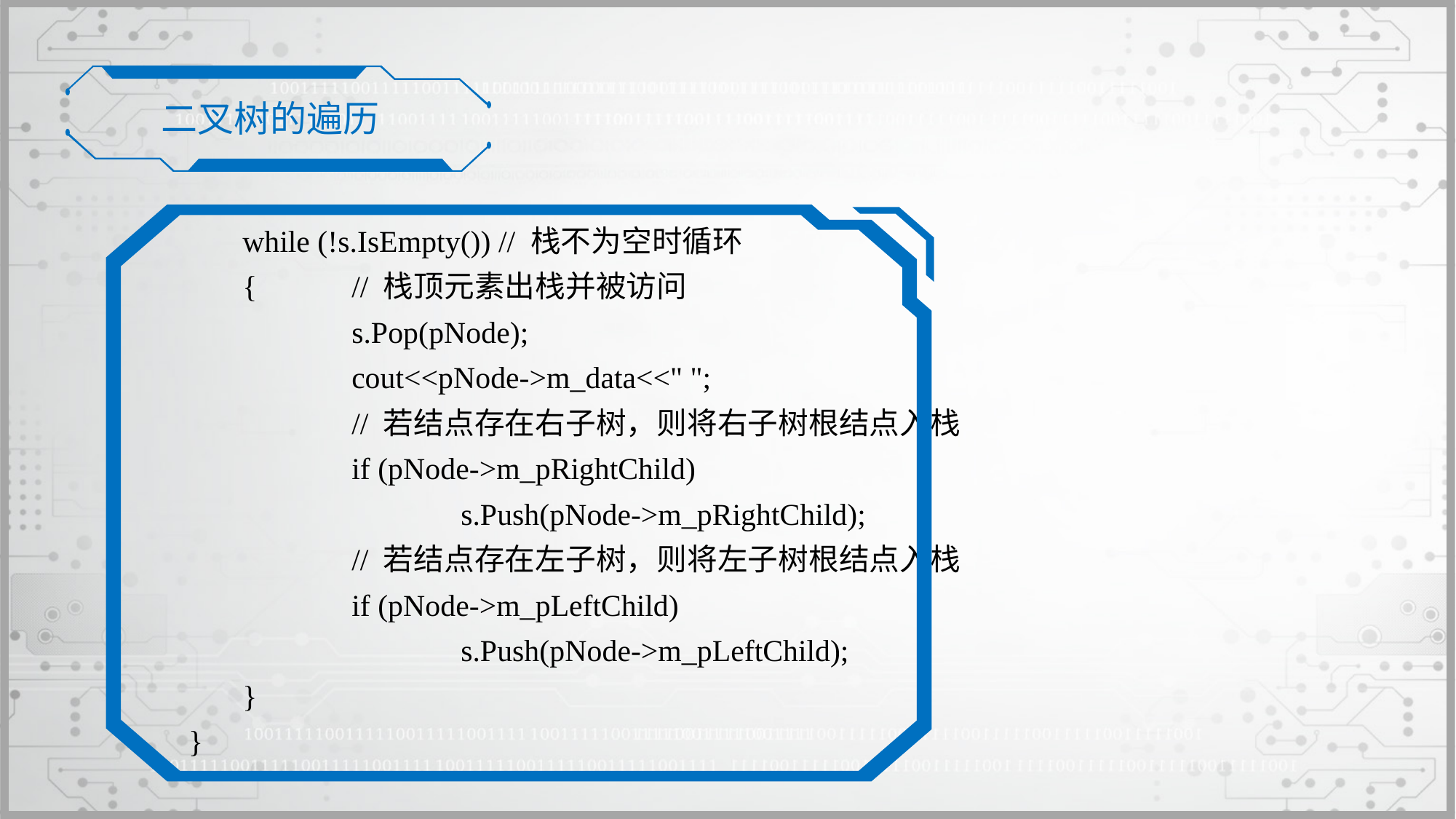

二叉树的遍历

	while (!s.IsEmpty()) // 栈不为空时循环
	{	// 栈顶元素出栈并被访问
		s.Pop(pNode);
		cout<<pNode->m_data<<" ";
		// 若结点存在右子树，则将右子树根结点入栈
		if (pNode->m_pRightChild)
			s.Push(pNode->m_pRightChild);
		// 若结点存在左子树，则将左子树根结点入栈
		if (pNode->m_pLeftChild)
			s.Push(pNode->m_pLeftChild);
	}
}